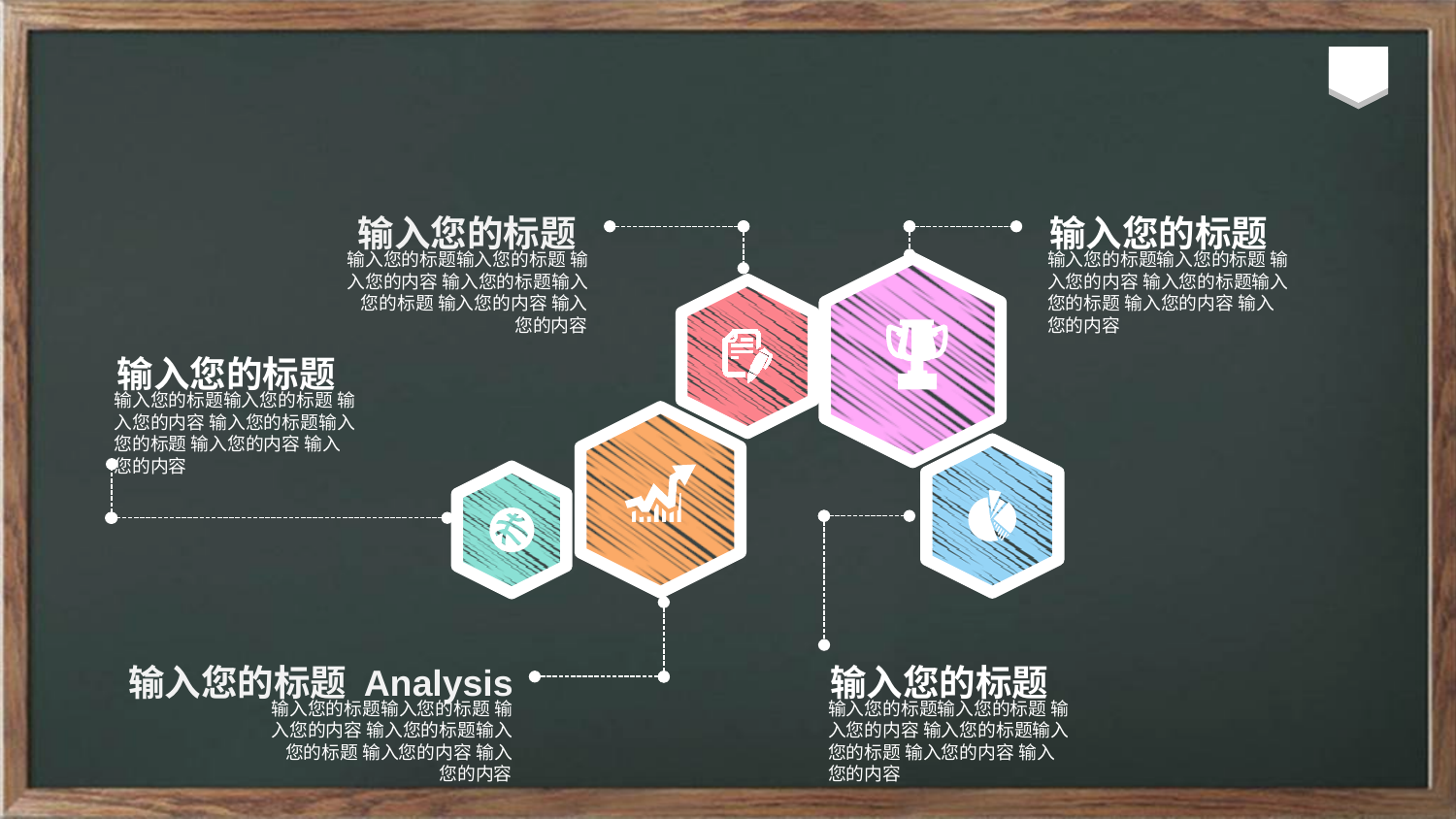

18
输入您的标题
输入您的标题输入您的标题 输入您的内容 输入您的标题输入您的标题 输入您的内容 输入您的内容
输入您的标题
输入您的标题输入您的标题 输入您的内容 输入您的标题输入您的标题 输入您的内容 输入您的内容

输入您的标题
输入您的标题输入您的标题 输入您的内容 输入您的标题输入您的标题 输入您的内容 输入您的内容

输入您的标题 Analysis
输入您的标题输入您的标题 输入您的内容 输入您的标题输入您的标题 输入您的内容 输入您的内容
输入您的标题
输入您的标题输入您的标题 输入您的内容 输入您的标题输入您的标题 输入您的内容 输入您的内容